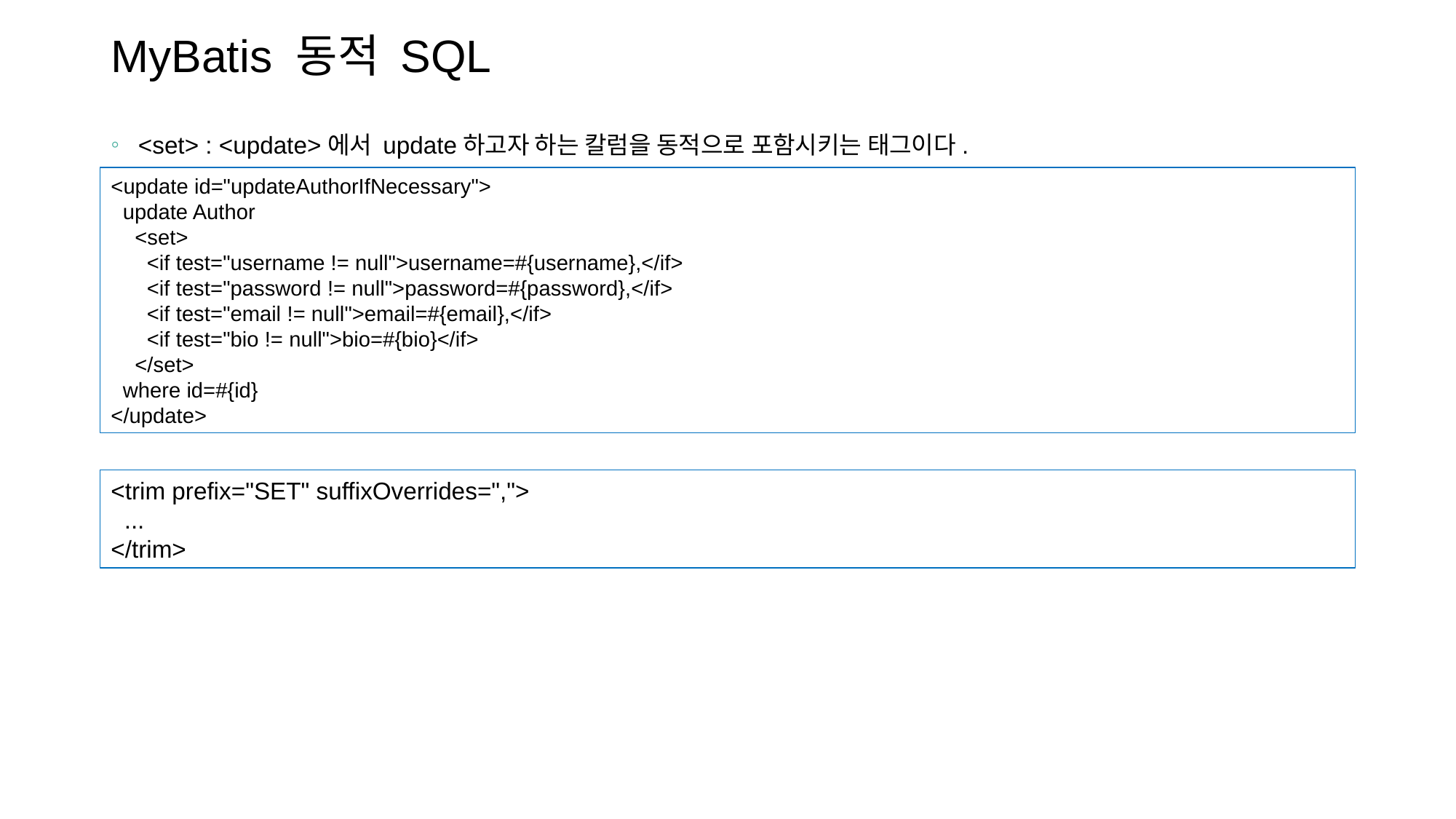

# MyBatis 동적 SQL
<set> : <update>에서 update하고자 하는 칼럼을 동적으로 포함시키는 태그이다.
<update id="updateAuthorIfNecessary">
  update Author
    <set>
      <if test="username != null">username=#{username},</if>
      <if test="password != null">password=#{password},</if>
      <if test="email != null">email=#{email},</if>
      <if test="bio != null">bio=#{bio}</if>
    </set>
  where id=#{id}
</update>
<trim prefix="SET" suffixOverrides=",">
  ...
</trim>